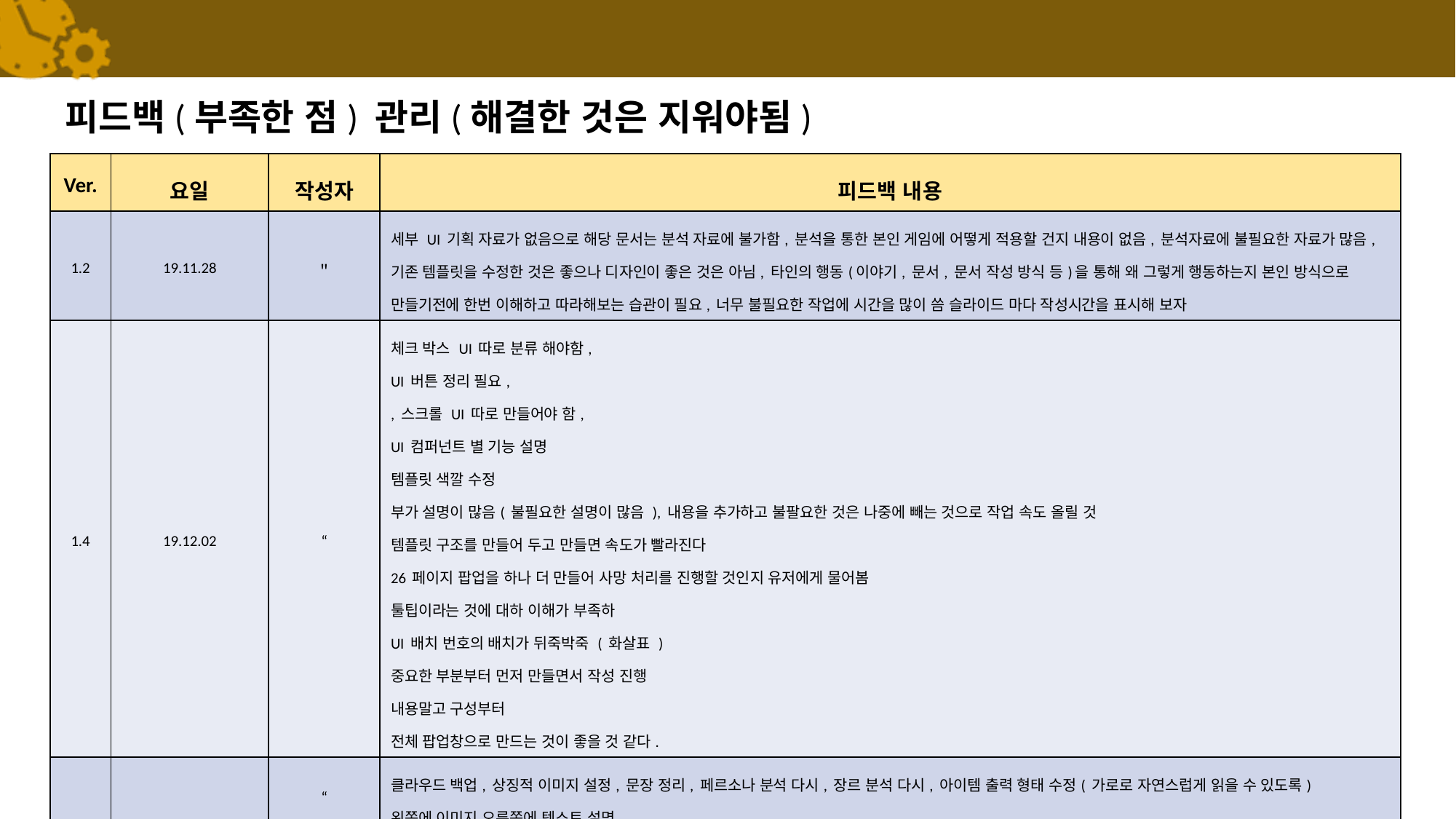

# 피드백(부족한 점) 관리(해결한 것은 지워야됨)
| Ver. | 요일 | 작성자 | 피드백 내용 |
| --- | --- | --- | --- |
| 1.2 | 19.11.28 | ＂ | 세부 UI 기획 자료가 없음으로 해당 문서는 분석 자료에 불가함, 분석을 통한 본인 게임에 어떻게 적용할 건지 내용이 없음, 분석자료에 불필요한 자료가 많음, 기존 템플릿을 수정한 것은 좋으나 디자인이 좋은 것은 아님, 타인의 행동(이야기, 문서, 문서 작성 방식 등)을 통해 왜 그렇게 행동하는지 본인 방식으로 만들기전에 한번 이해하고 따라해보는 습관이 필요, 너무 불필요한 작업에 시간을 많이 씀 슬라이드 마다 작성시간을 표시해 보자 |
| 1.4 | 19.12.02 | “ | 체크 박스 UI 따로 분류 해야함, UI 버튼 정리 필요, , 스크롤 UI 따로 만들어야 함, UI 컴퍼넌트 별 기능 설명 템플릿 색깔 수정 부가 설명이 많음( 불필요한 설명이 많음 ), 내용을 추가하고 불팔요한 것은 나중에 빼는 것으로 작업 속도 올릴 것 템플릿 구조를 만들어 두고 만들면 속도가 빨라진다 26 페이지 팝업을 하나 더 만들어 사망 처리를 진행할 것인지 유저에게 물어봄 툴팁이라는 것에 대하 이해가 부족하 UI 배치 번호의 배치가 뒤죽박죽 ( 화살표 ) 중요한 부분부터 먼저 만들면서 작성 진행 내용말고 구성부터 전체 팝업창으로 만드는 것이 좋을 것 같다. |
|  |  | “ | 클라우드 백업, 상징적 이미지 설정, 문장 정리, 페르소나 분석 다시, 장르 분석 다시, 아이템 출력 형태 수정( 가로로 자연스럽게 읽을 수 있도록) 왼쪽에 이미지 오른쪽에 텍스트 설명 |
|  |  | “ |  |
|  |  | “ |  |